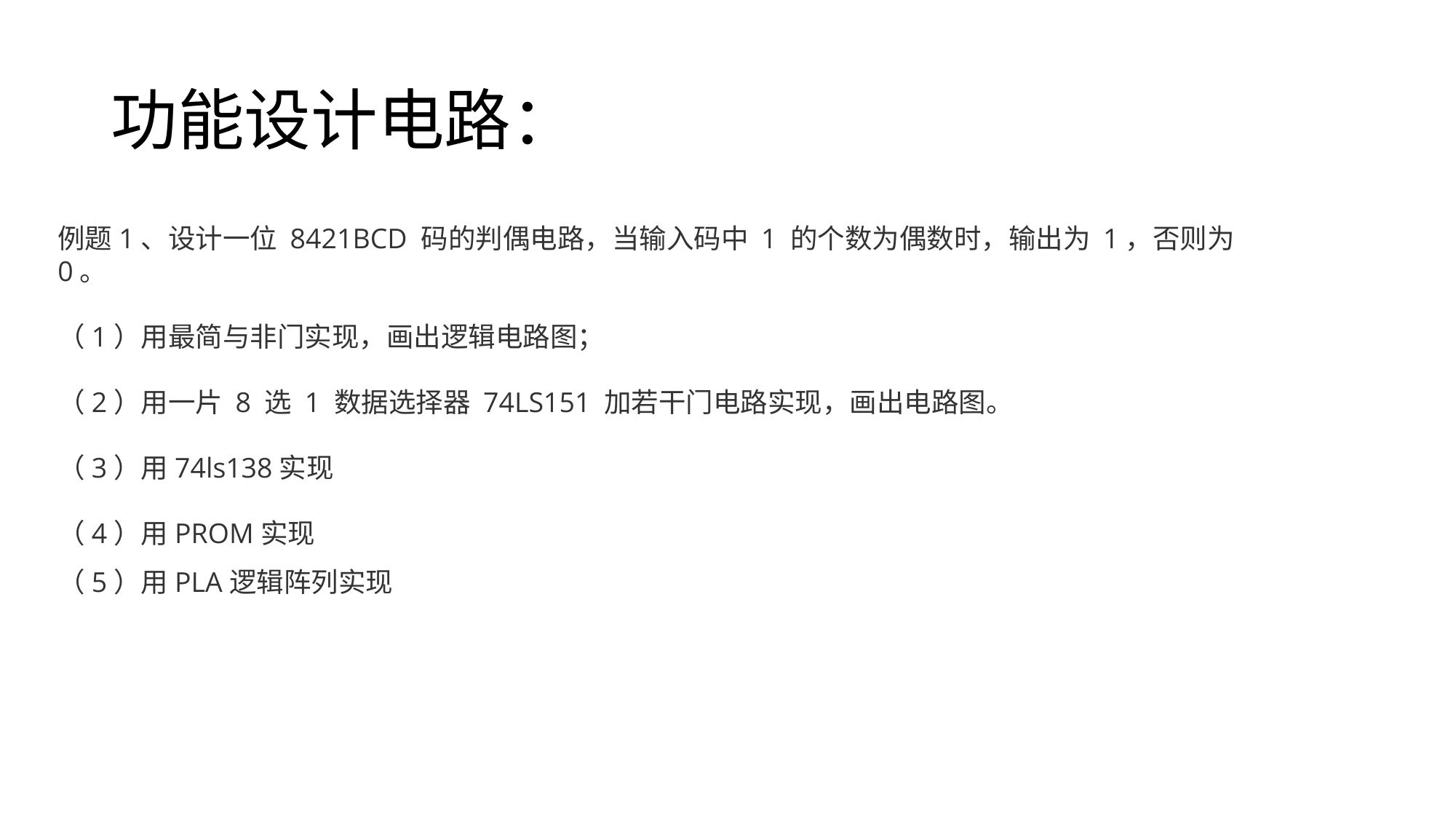

# 功能设计电路：
例题1、设计一位 8421BCD 码的判偶电路，当输入码中 1 的个数为偶数时，输出为 1，否则为 0。

（1）用最简与非门实现，画出逻辑电路图；

（2）用一片 8 选 1 数据选择器 74LS151 加若干门电路实现，画出电路图。

（3）用74ls138实现

（4）用PROM实现

（5）用PLA逻辑阵列实现